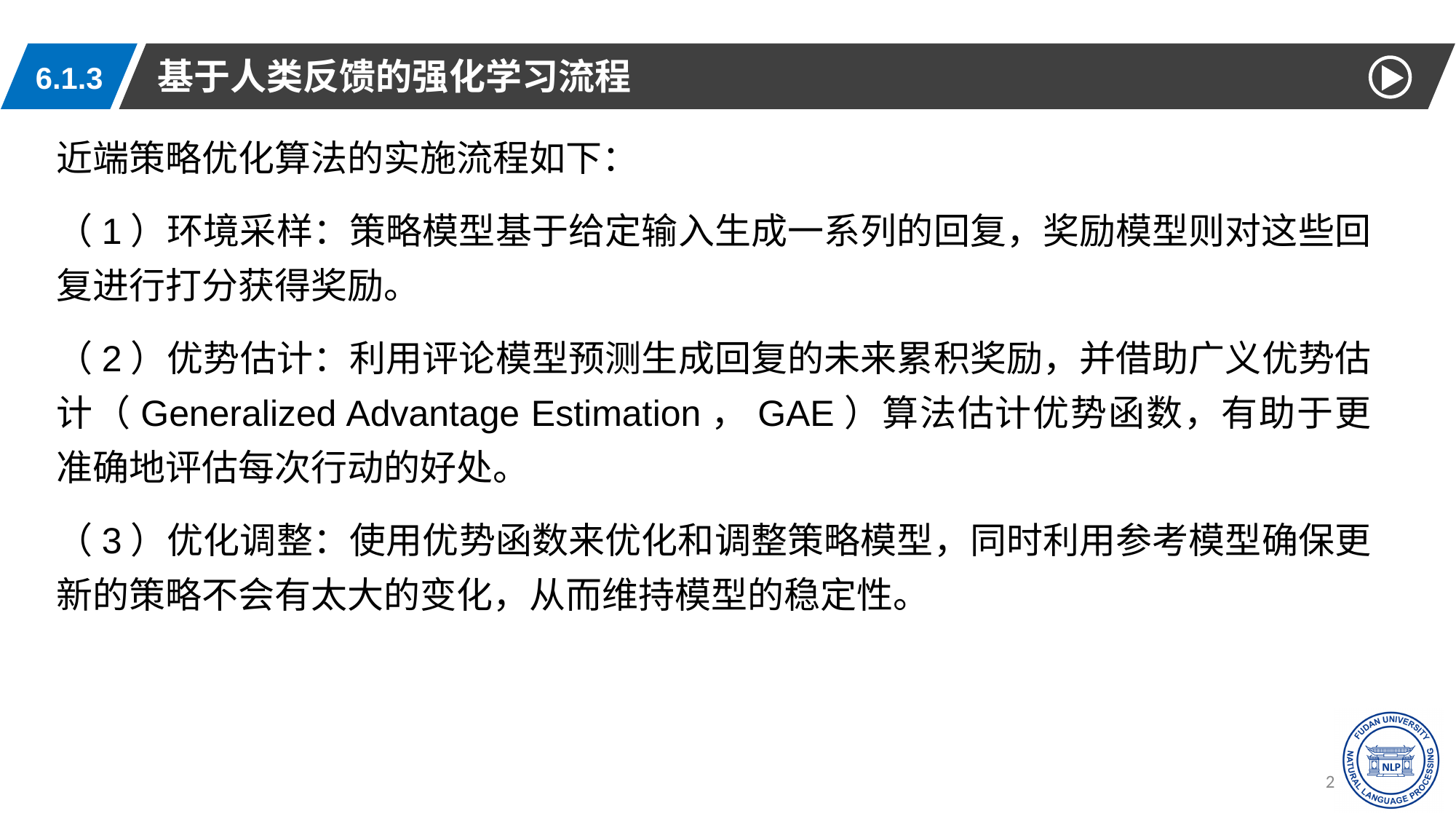

基于人类反馈的强化学习流程
6.1.3

近端策略优化算法的实施流程如下：
（1）环境采样：策略模型基于给定输入生成一系列的回复，奖励模型则对这些回复进行打分获得奖励。
（2）优势估计：利用评论模型预测生成回复的未来累积奖励，并借助广义优势估计（Generalized Advantage Estimation，GAE）算法估计优势函数，有助于更准确地评估每次行动的好处。
（3）优化调整：使用优势函数来优化和调整策略模型，同时利用参考模型确保更新的策略不会有太大的变化，从而维持模型的稳定性。
23